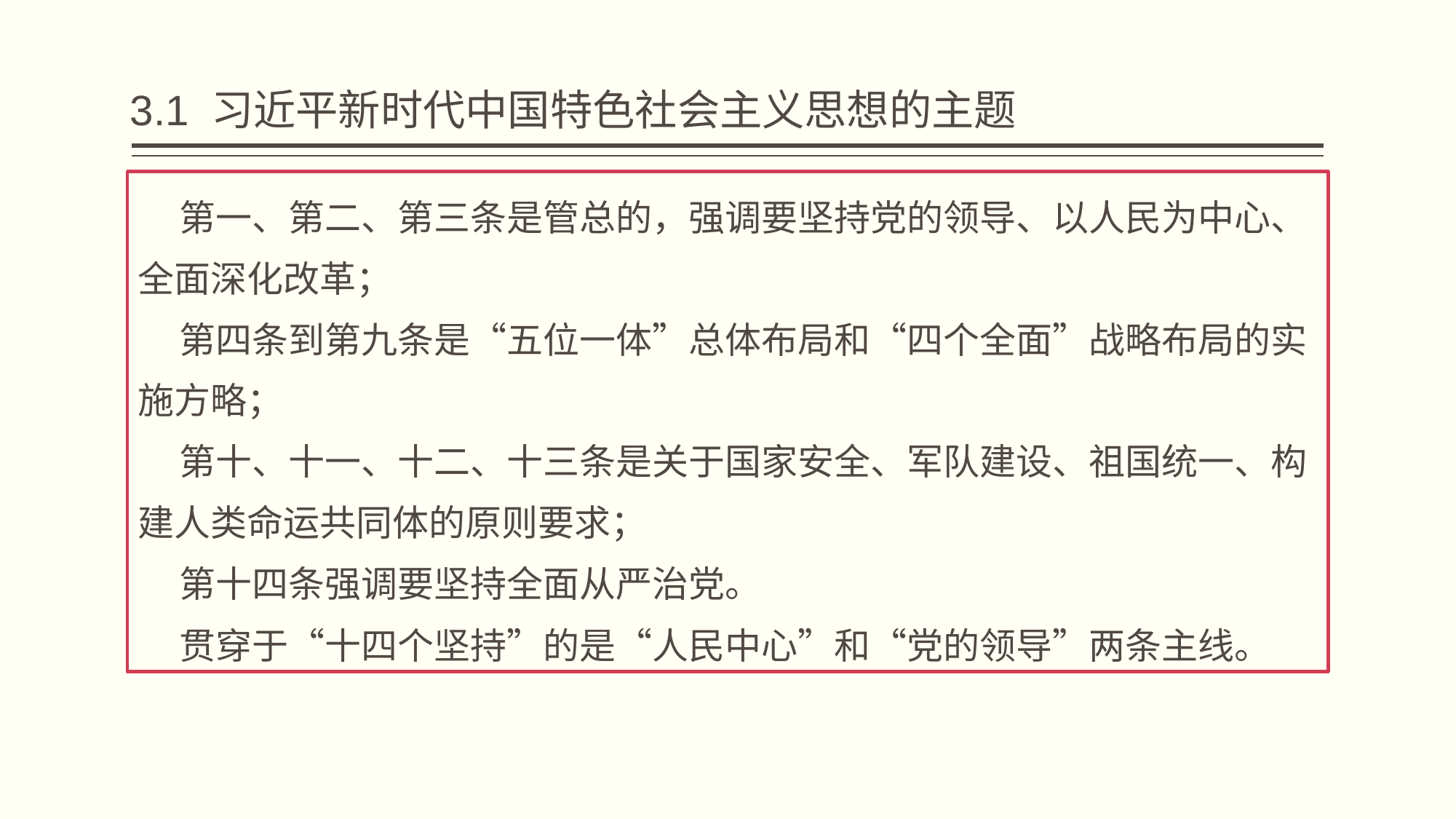

# 3.1 习近平新时代中国特色社会主义思想的主题
    第一、第二、第三条是管总的，强调要坚持党的领导、以人民为中心、全面深化改革；
    第四条到第九条是“五位一体”总体布局和“四个全面”战略布局的实施方略；
    第十、十一、十二、十三条是关于国家安全、军队建设、祖国统一、构建人类命运共同体的原则要求；
    第十四条强调要坚持全面从严治党。
    贯穿于“十四个坚持”的是“人民中心”和“党的领导”两条主线。